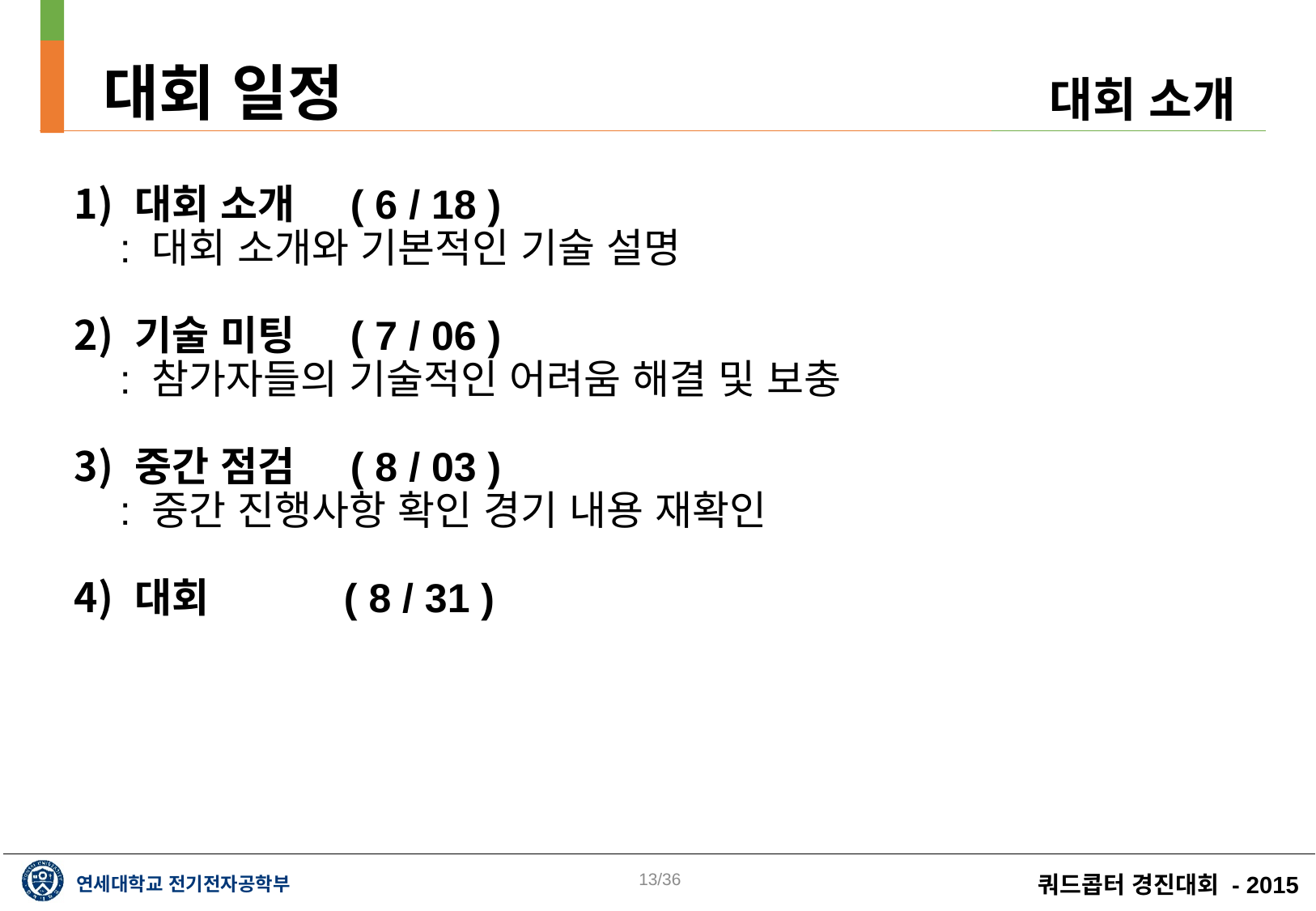

대회 일정
대회 소개
대회 소개    ( 6 / 18 )
    : 대회 소개와 기본적인 기술 설명

기술 미팅    ( 7 / 06 )
    : 참가자들의 기술적인 어려움 해결 및 보충

중간 점검    ( 8 / 03 )
    : 중간 진행사항 확인 경기 내용 재확인

대회           ( 8 / 31 )